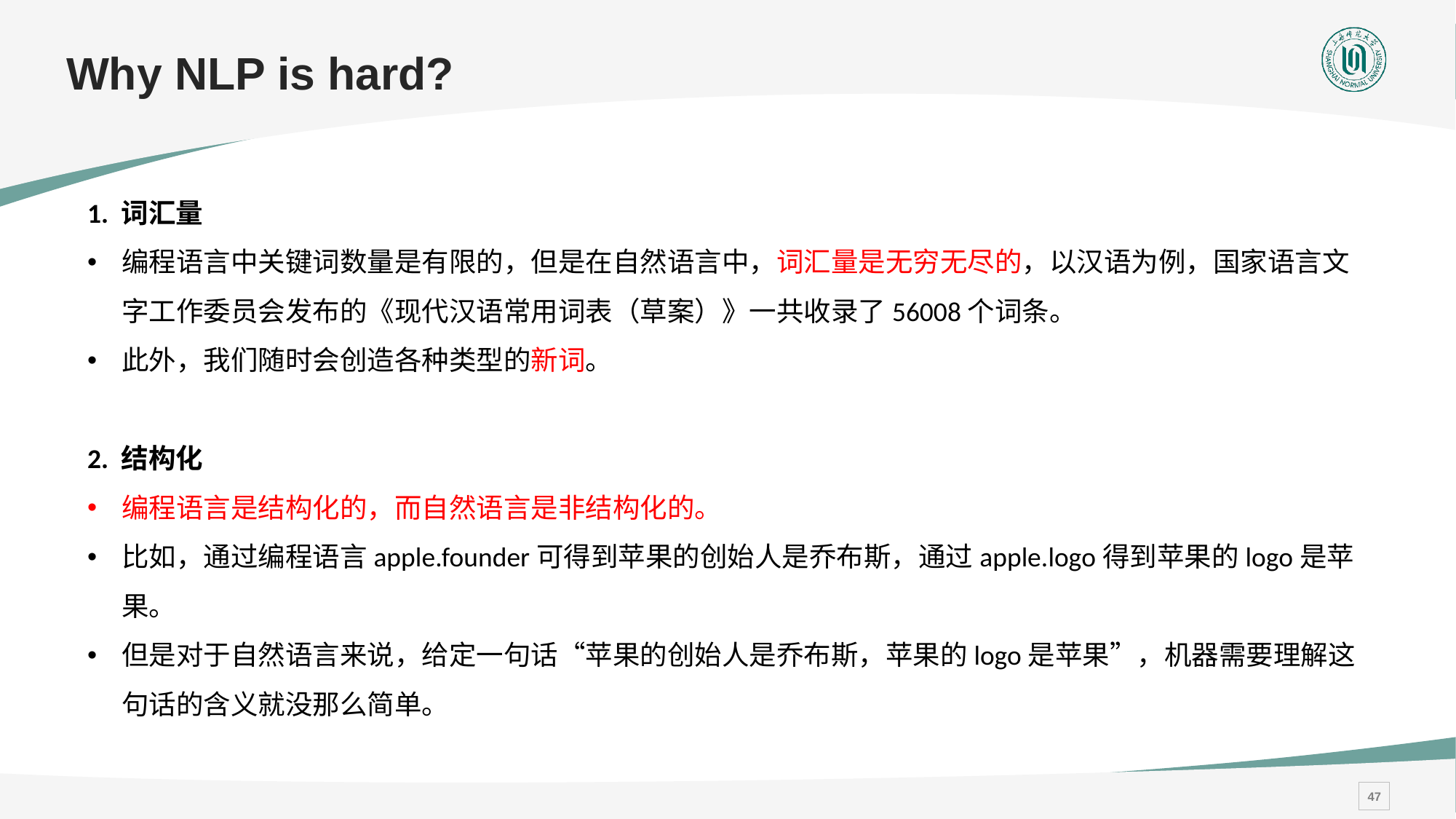

# Why NLP is hard?
1. 词汇量
编程语言中关键词数量是有限的，但是在自然语言中，词汇量是无穷无尽的，以汉语为例，国家语言文字工作委员会发布的《现代汉语常用词表（草案）》一共收录了56008个词条。
此外，我们随时会创造各种类型的新词。

2. 结构化
编程语言是结构化的，而自然语言是非结构化的。
比如，通过编程语言apple.founder可得到苹果的创始人是乔布斯，通过apple.logo得到苹果的logo是苹果。
但是对于自然语言来说，给定一句话“苹果的创始人是乔布斯，苹果的logo是苹果”，机器需要理解这句话的含义就没那么简单。